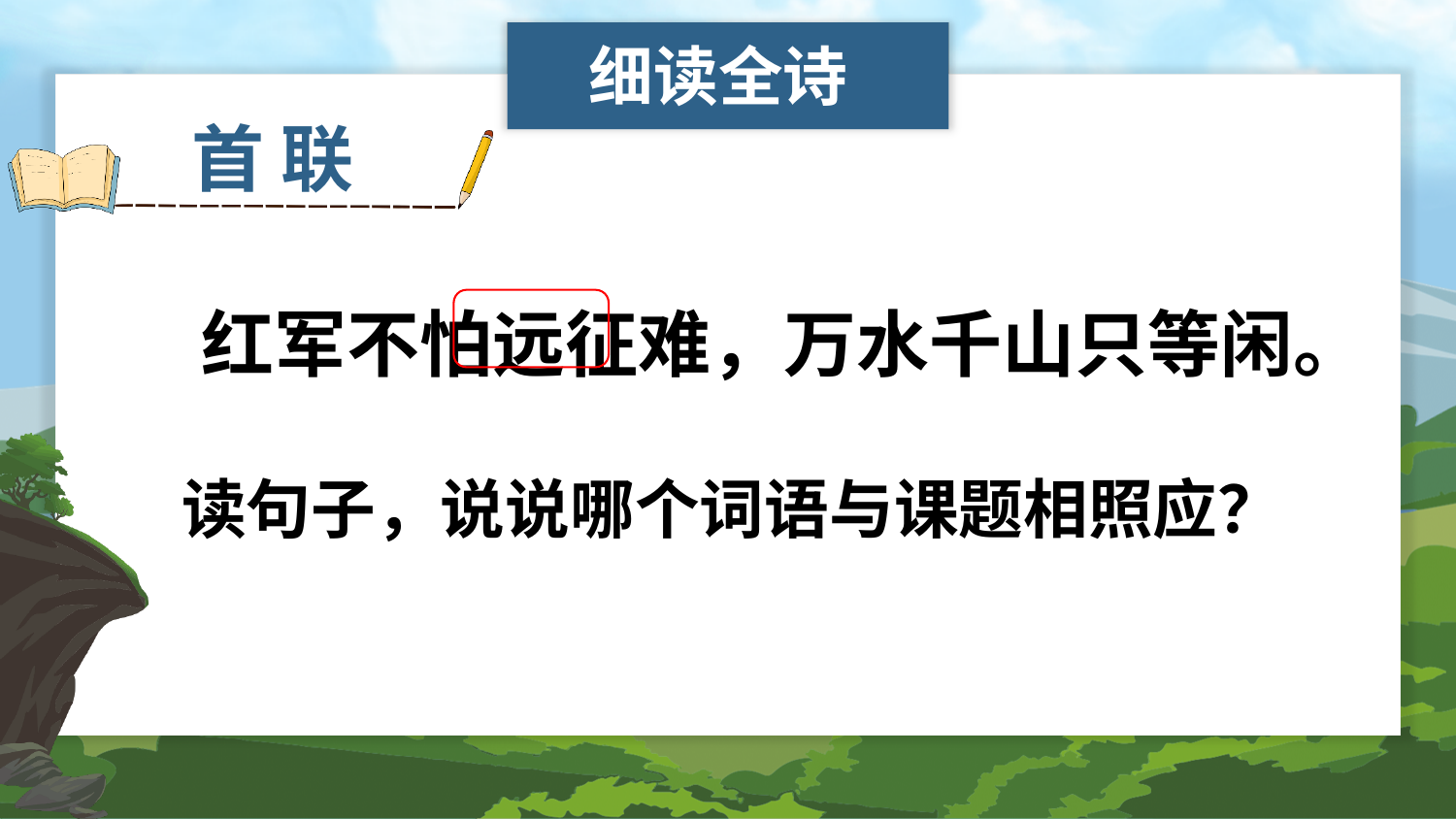

细读全诗
首 联
红军不怕远征难，万水千山只等闲。

读句子，说说哪个词语与课题相照应？